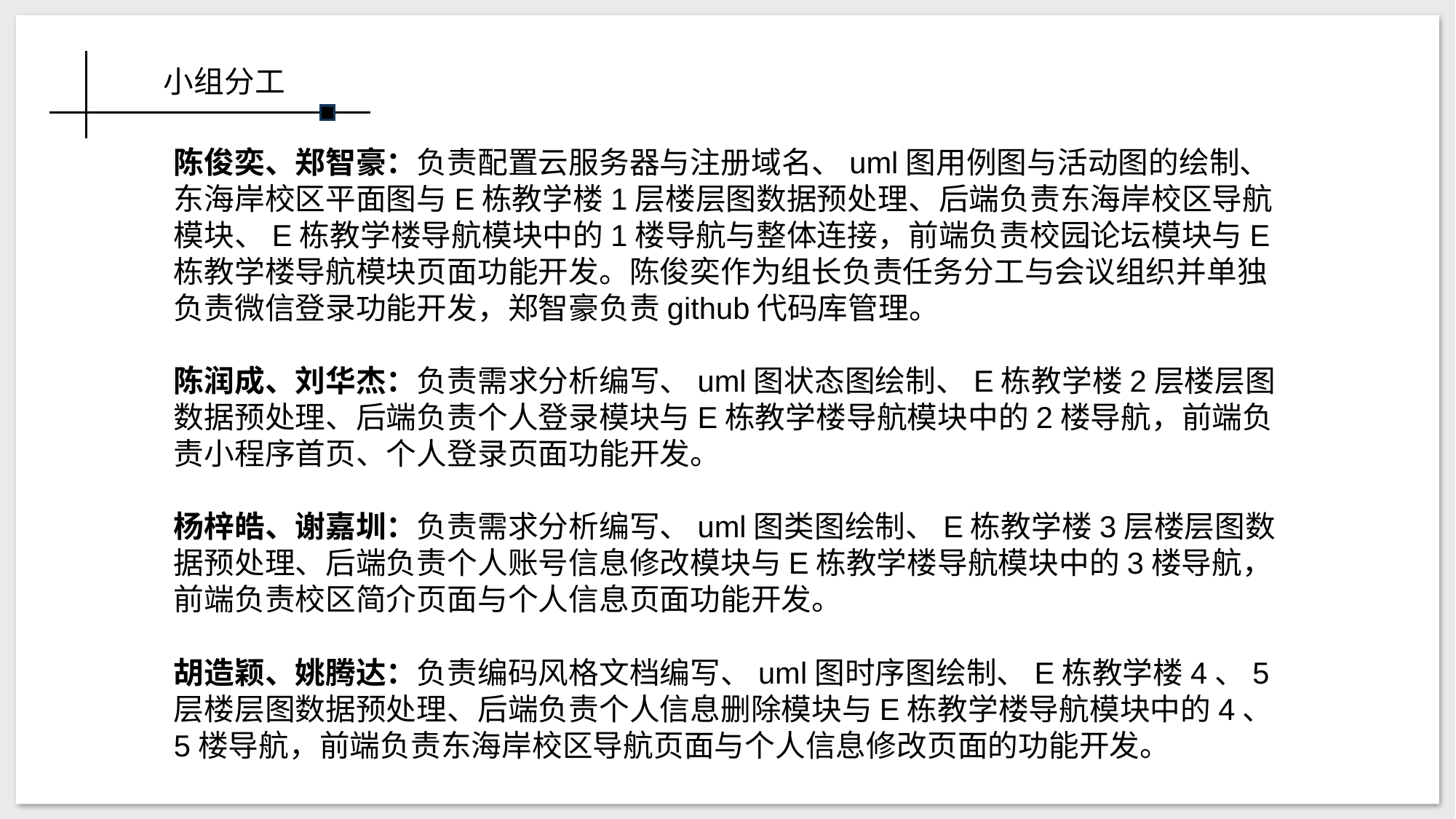

小组分工

陈俊奕、郑智豪：负责配置云服务器与注册域名、uml图用例图与活动图的绘制、东海岸校区平面图与E栋教学楼1层楼层图数据预处理、后端负责东海岸校区导航模块、E栋教学楼导航模块中的1楼导航与整体连接，前端负责校园论坛模块与E栋教学楼导航模块页面功能开发。陈俊奕作为组长负责任务分工与会议组织并单独负责微信登录功能开发，郑智豪负责github代码库管理。

陈润成、刘华杰：负责需求分析编写、uml图状态图绘制、E栋教学楼2层楼层图数据预处理、后端负责个人登录模块与E栋教学楼导航模块中的2楼导航，前端负责小程序首页、个人登录页面功能开发。

杨梓皓、谢嘉圳：负责需求分析编写、uml图类图绘制、E栋教学楼3层楼层图数据预处理、后端负责个人账号信息修改模块与E栋教学楼导航模块中的3楼导航，前端负责校区简介页面与个人信息页面功能开发。

胡造颖、姚腾达：负责编码风格文档编写、uml图时序图绘制、E栋教学楼4、5层楼层图数据预处理、后端负责个人信息删除模块与E栋教学楼导航模块中的4、5楼导航，前端负责东海岸校区导航页面与个人信息修改页面的功能开发。